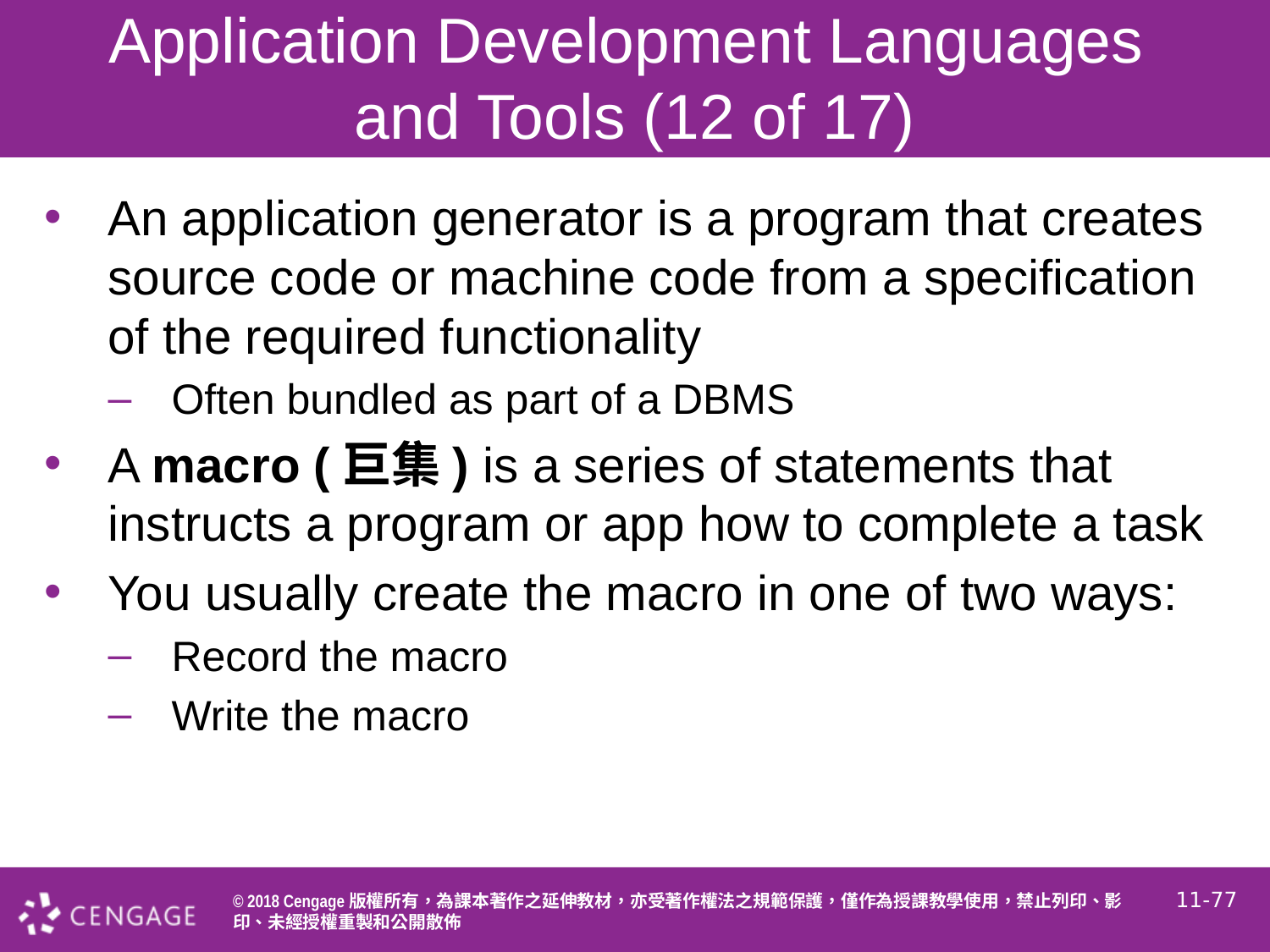

# Application Development Languages and Tools (12 of 17)
An application generator is a program that creates source code or machine code from a specification of the required functionality
Often bundled as part of a DBMS
A macro (巨集) is a series of statements that instructs a program or app how to complete a task
You usually create the macro in one of two ways:
Record the macro
Write the macro